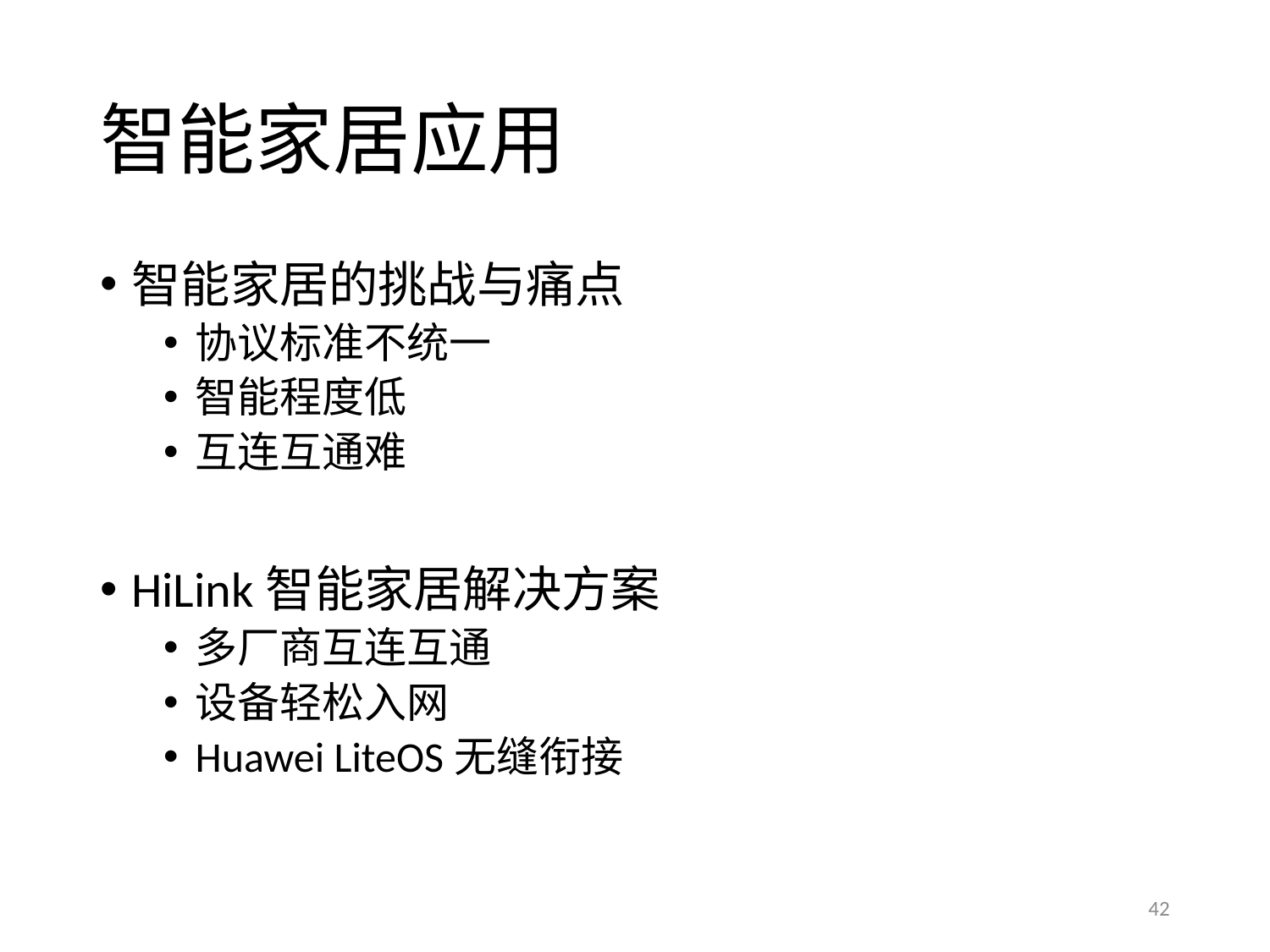

# 智能家居应用
智能家居的挑战与痛点
协议标准不统一
智能程度低
互连互通难

HiLink智能家居解决方案
多厂商互连互通
设备轻松入网
Huawei LiteOS无缝衔接
42